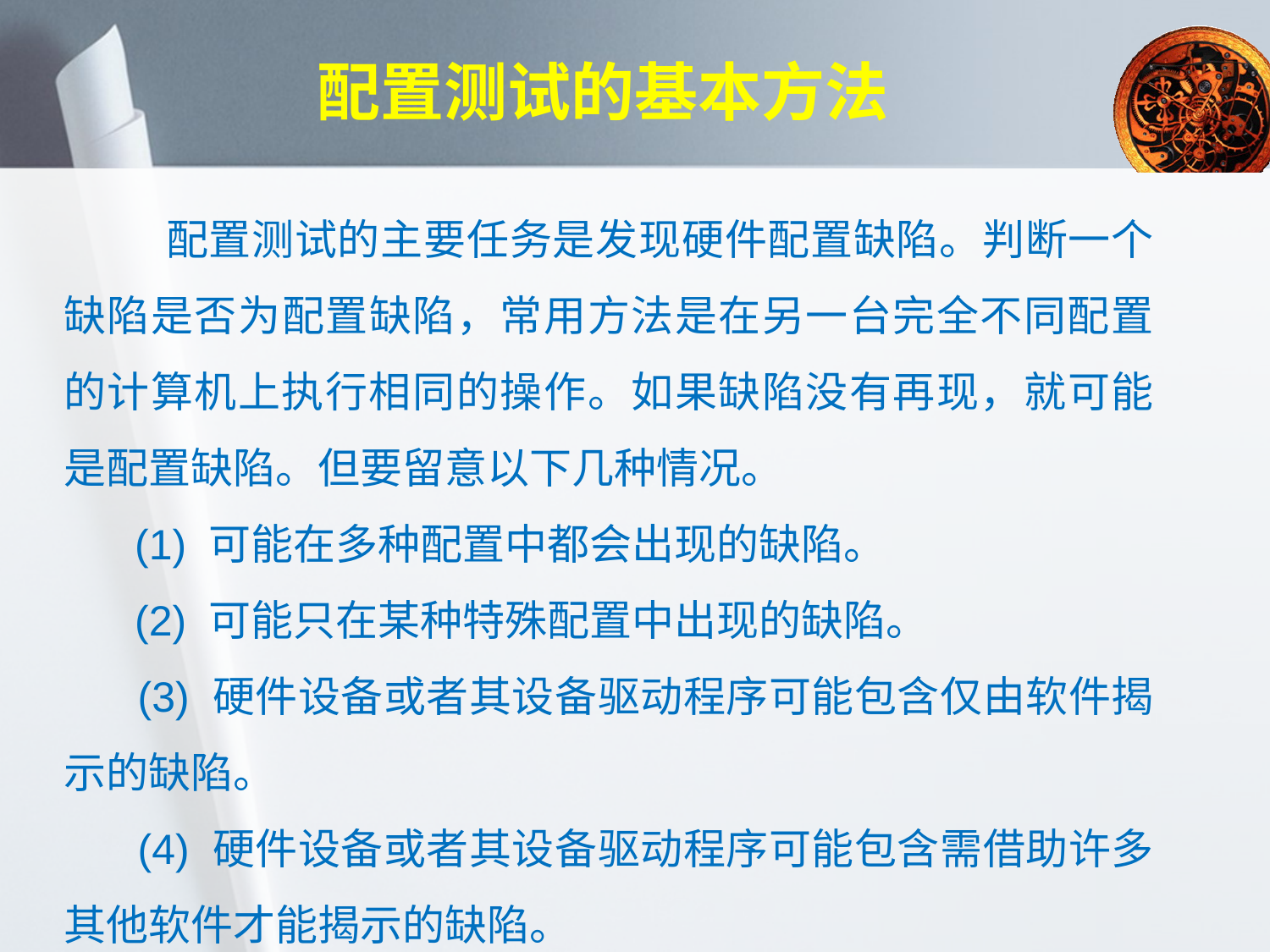

# 配置测试的基本方法
         配置测试的主要任务是发现硬件配置缺陷。判断一个缺陷是否为配置缺陷，常用方法是在另一台完全不同配置的计算机上执行相同的操作。如果缺陷没有再现，就可能是配置缺陷。但要留意以下几种情况。
      (1) 可能在多种配置中都会出现的缺陷。
      (2) 可能只在某种特殊配置中出现的缺陷。
      (3) 硬件设备或者其设备驱动程序可能包含仅由软件揭示的缺陷。
      (4) 硬件设备或者其设备驱动程序可能包含需借助许多其他软件才能揭示的缺陷。